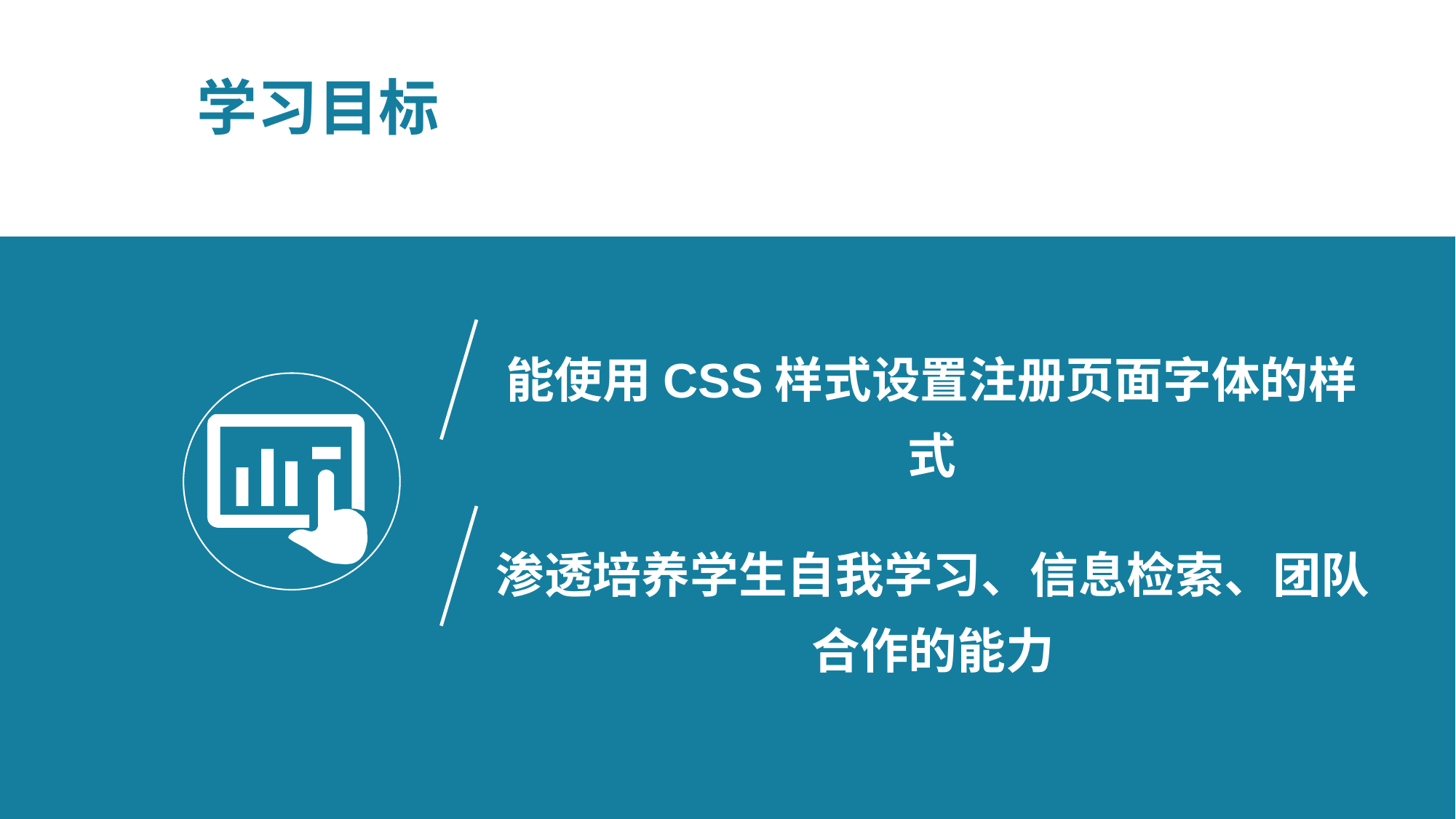

学习目标
能使用CSS样式设置注册页面字体的样式

渗透培养学生自我学习、信息检索、团队合作的能力